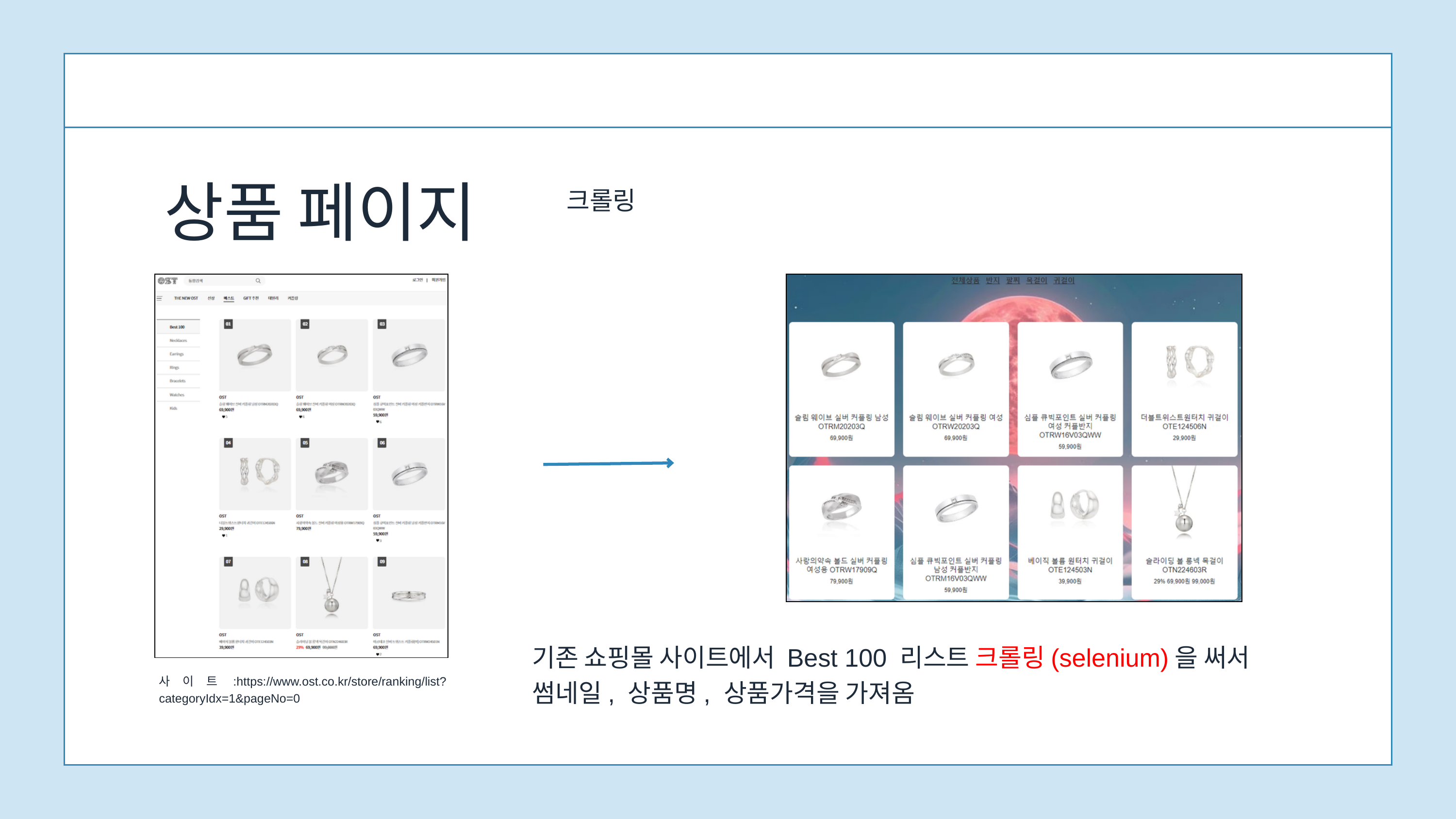

상품 페이지

크롤링

기존 쇼핑몰 사이트에서 Best 100 리스트 크롤링(selenium)을 써서
썸네일, 상품명, 상품가격을 가져옴

사이트:https://www.ost.co.kr/store/ranking/list?categoryIdx=1&pageNo=0